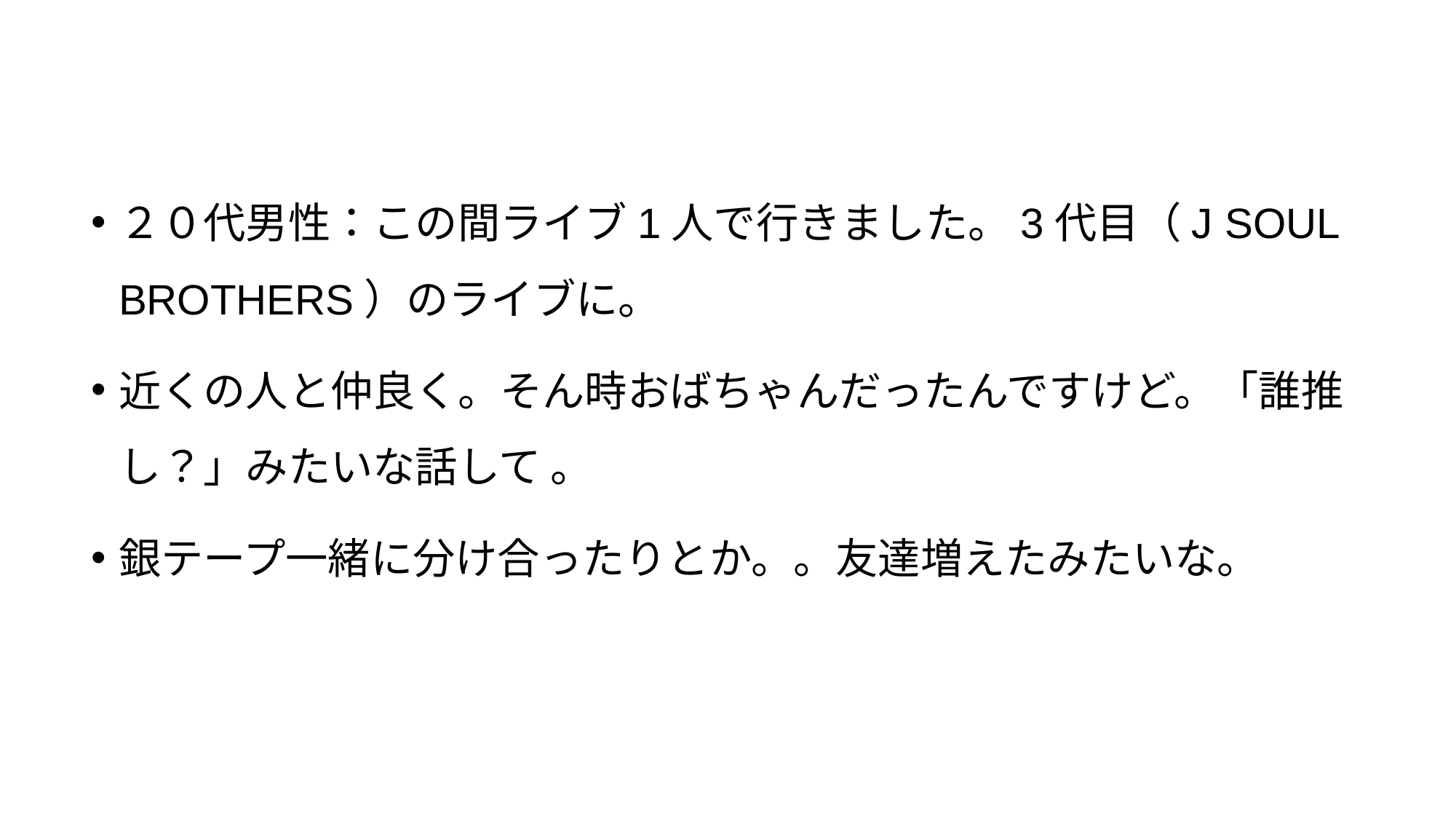

２０代男性：この間ライブ1人で行きました。3代目（J SOUL BROTHERS）のライブに。
近くの人と仲良く。そん時おばちゃんだったんですけど。「誰推し？」みたいな話して 。
銀テープ一緒に分け合ったりとか。。友達増えたみたいな。